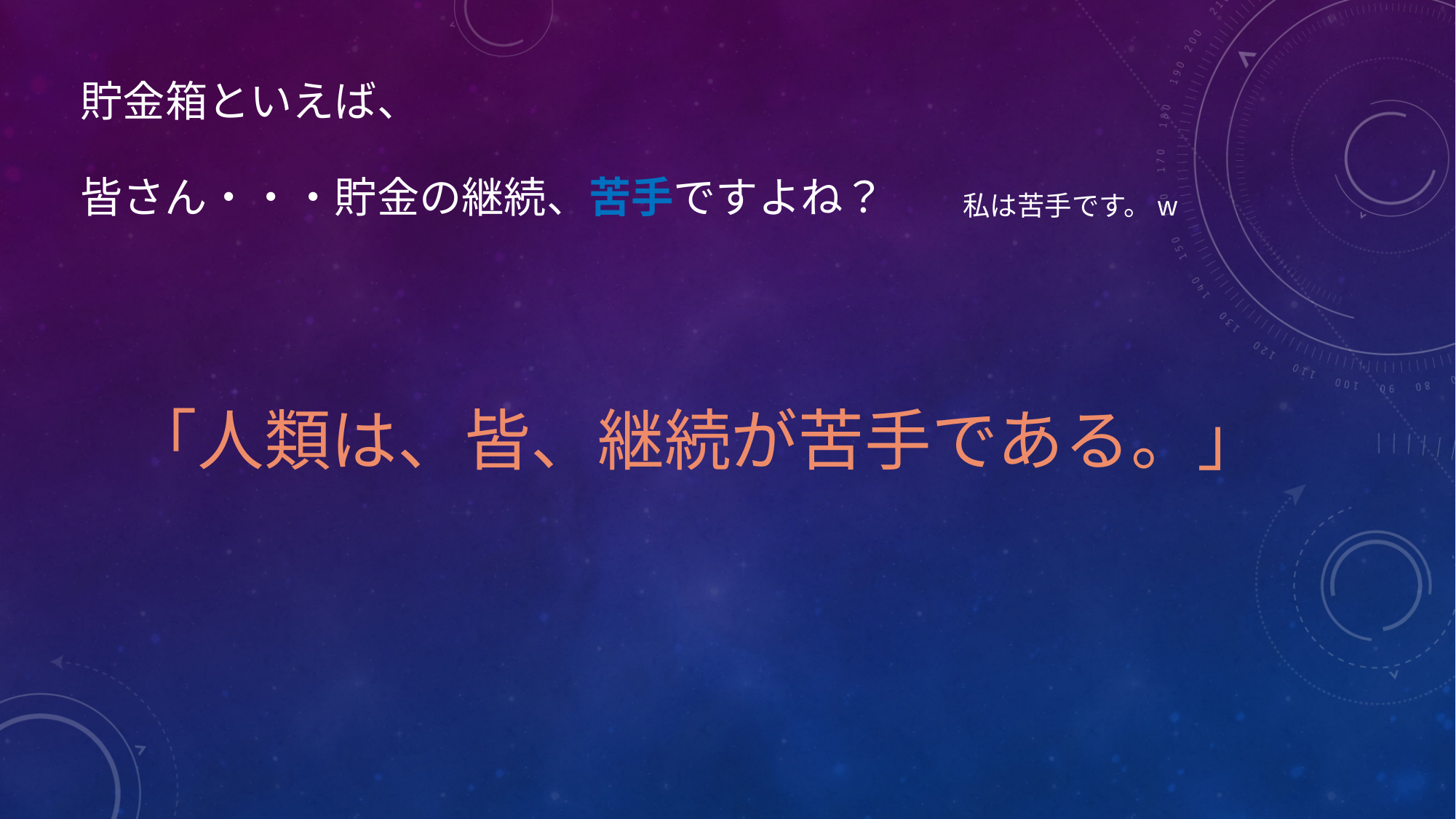

貯金箱といえば、

皆さん・・・貯金の継続、苦手ですよね？
私は苦手です。w
「人類は、皆、継続が苦手である。」